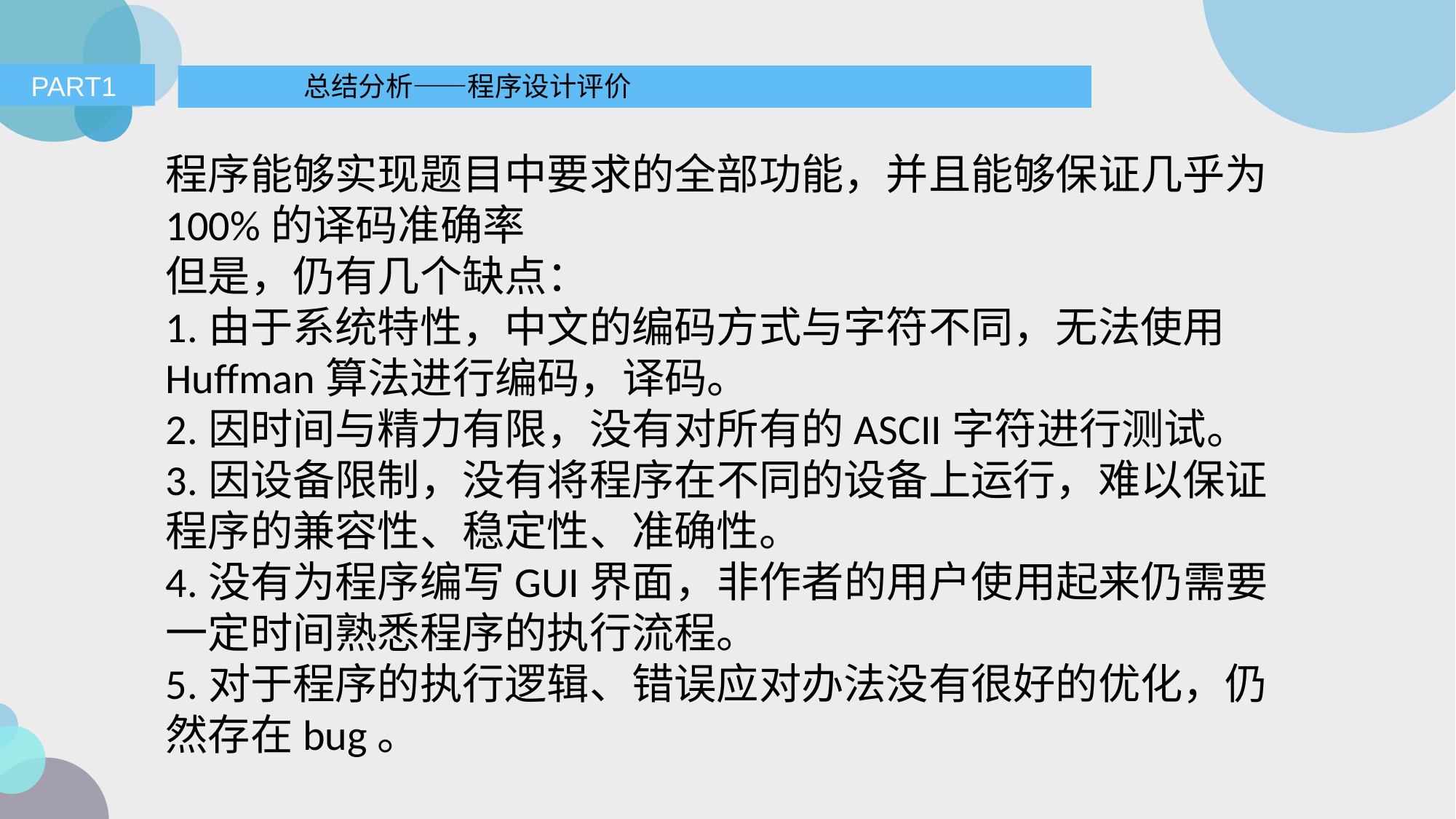

PART1
总结分析——程序设计评价

程序能够实现题目中要求的全部功能，并且能够保证几乎为100%的译码准确率
但是，仍有几个缺点：
1.由于系统特性，中文的编码方式与字符不同，无法使用Huffman算法进行编码，译码。
2.因时间与精力有限，没有对所有的ASCII字符进行测试。
3.因设备限制，没有将程序在不同的设备上运行，难以保证程序的兼容性、稳定性、准确性。
4.没有为程序编写GUI界面，非作者的用户使用起来仍需要一定时间熟悉程序的执行流程。
5.对于程序的执行逻辑、错误应对办法没有很好的优化，仍然存在bug。